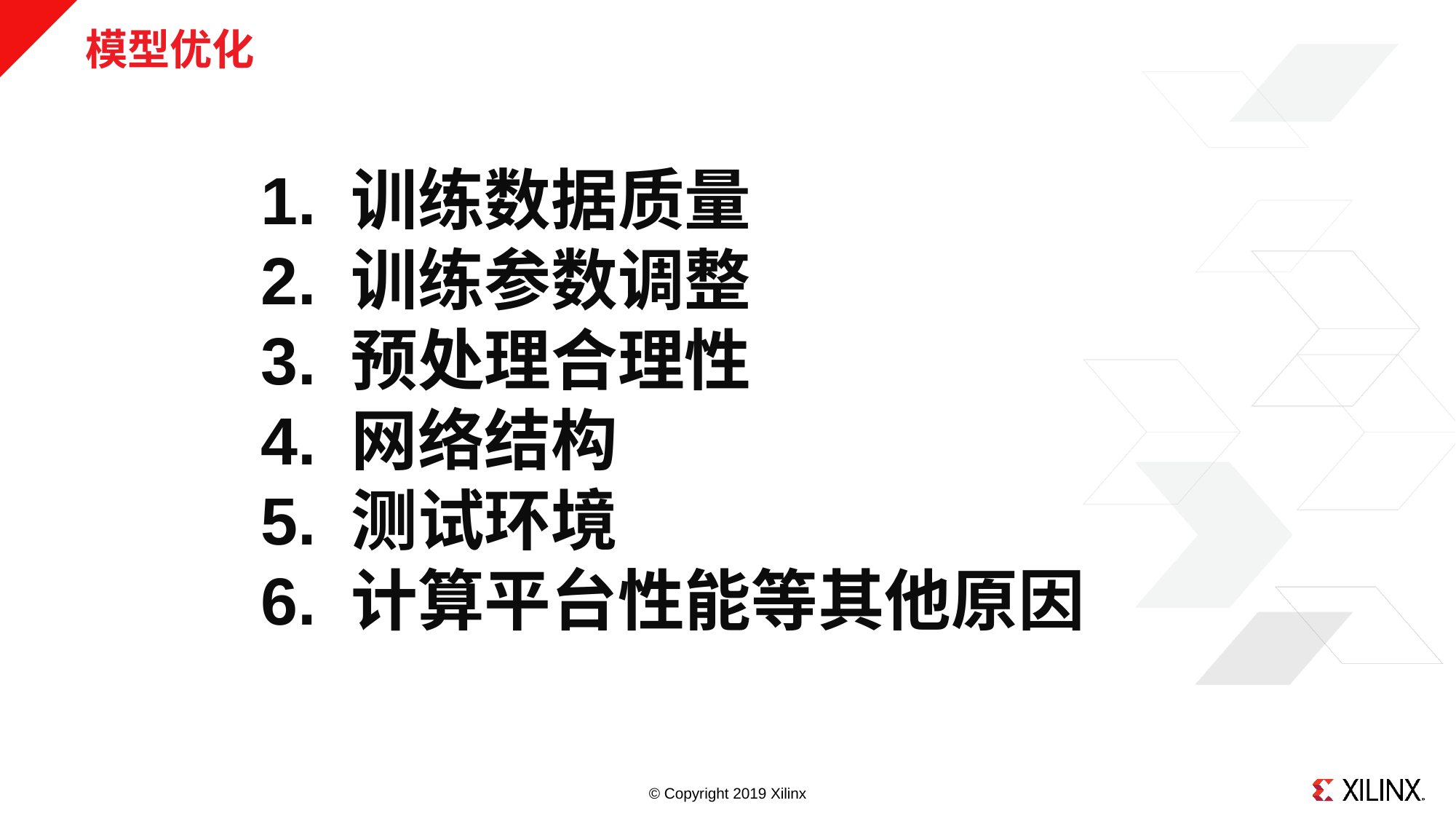

# 模型优化
1. 训练数据质量
2. 训练参数调整
3. 预处理合理性
4. 网络结构
5. 测试环境
6. 计算平台性能等其他原因